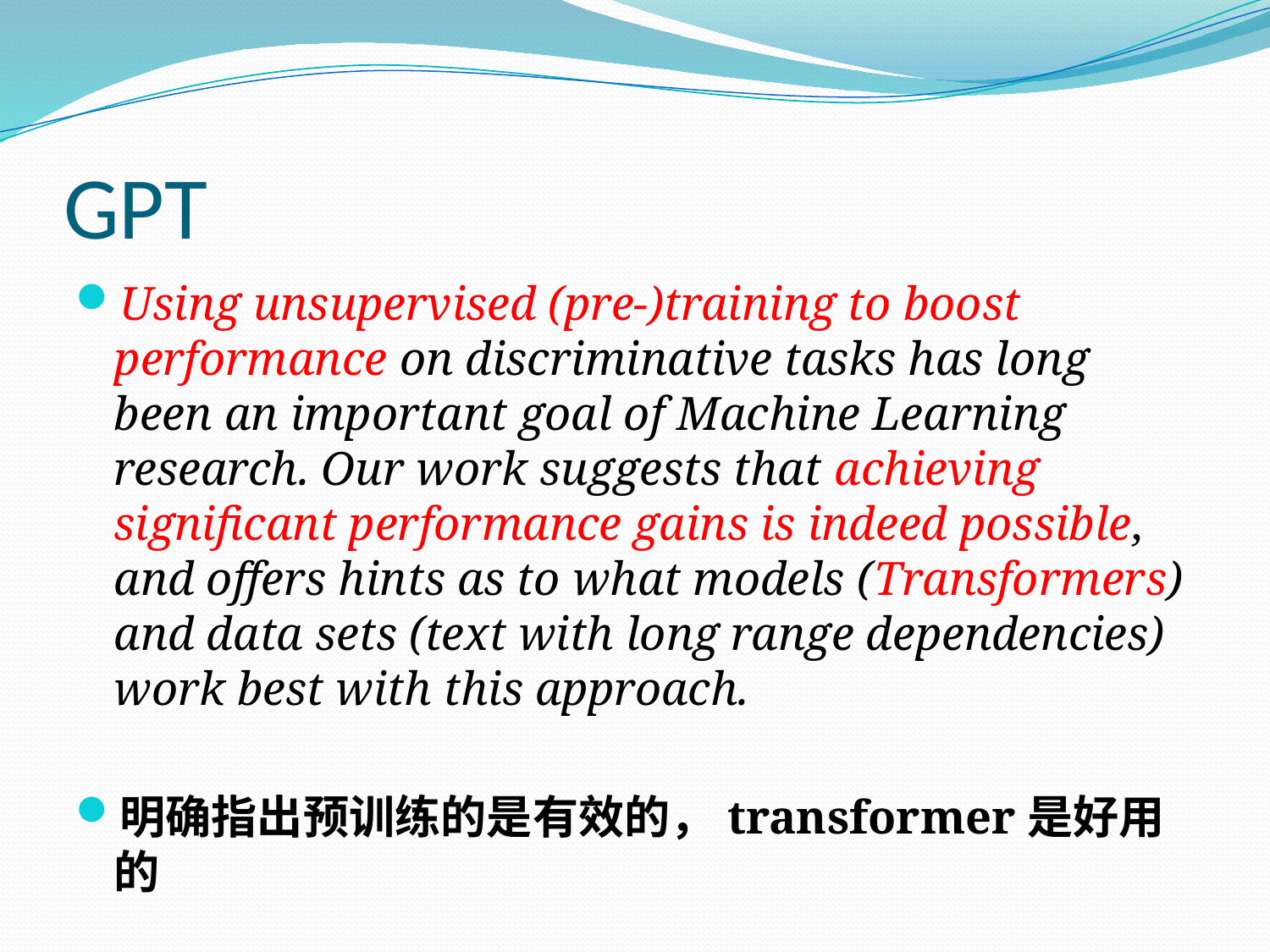

# GPT
Using unsupervised (pre-)training to boost performance on discriminative tasks has long been an important goal of Machine Learning research. Our work suggests that achieving significant performance gains is indeed possible, and offers hints as to what models (Transformers) and data sets (text with long range dependencies) work best with this approach.

明确指出预训练的是有效的，transformer是好用的